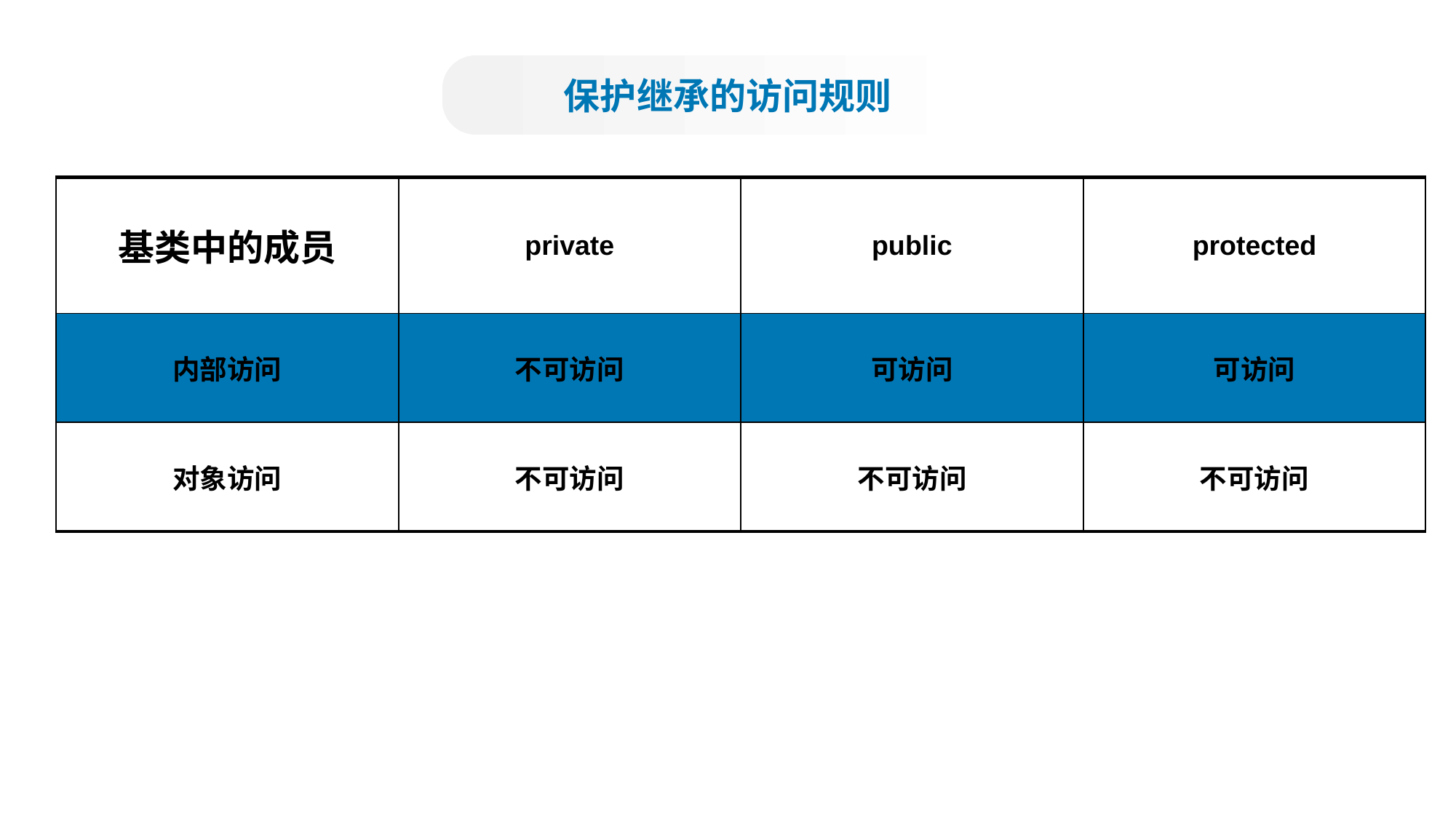

保护继承的访问规则
| 基类中的成员 | private | public | protected |
| --- | --- | --- | --- |
| 内部访问 | 不可访问 | 可访问 | 可访问 |
| 对象访问 | 不可访问 | 不可访问 | 不可访问 |